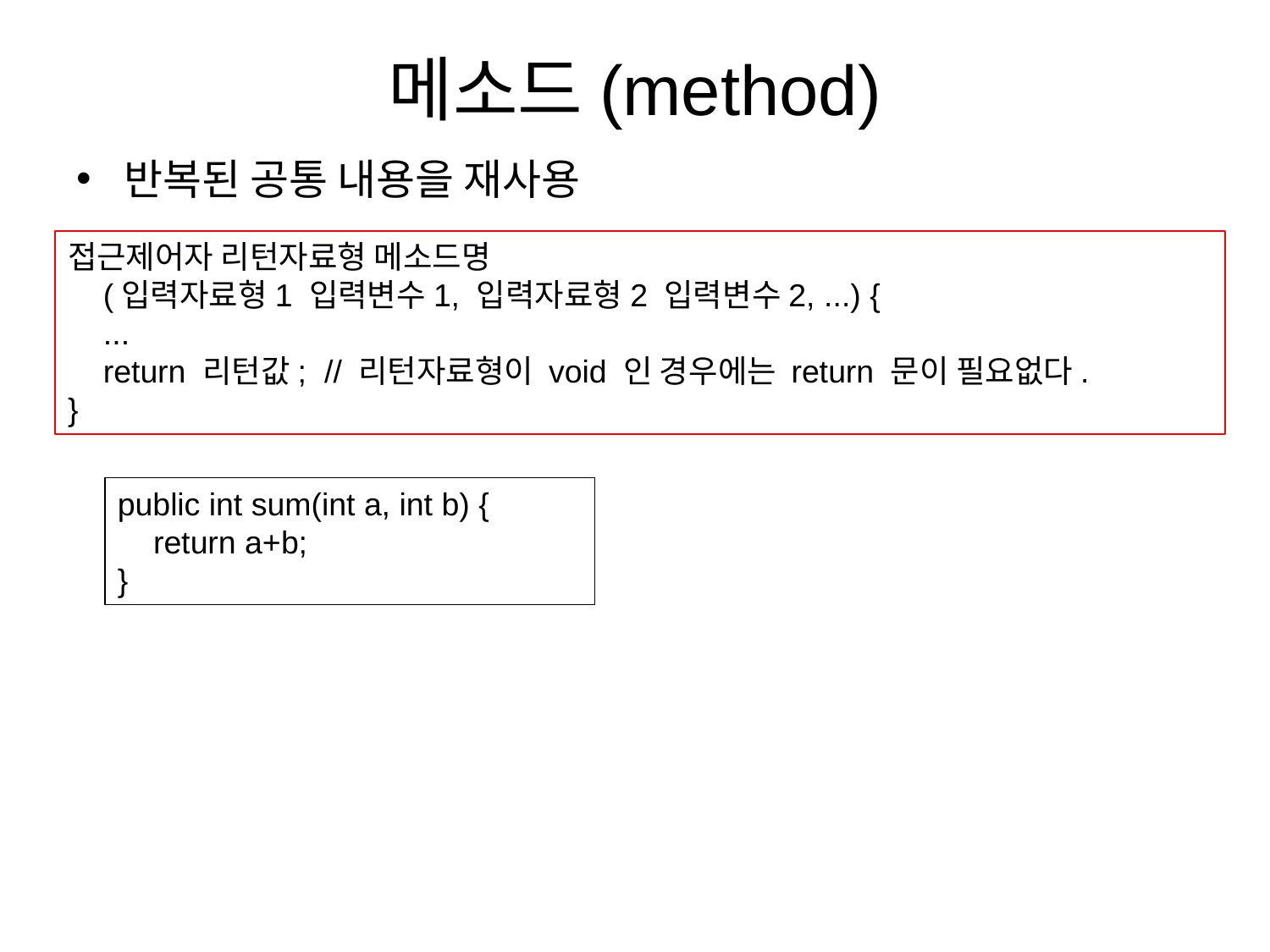

# 메소드(method)
반복된 공통 내용을 재사용

접근제어자 리턴자료형 메소드명
    (입력자료형1 입력변수1, 입력자료형2 입력변수2, ...) {
    ...
    return 리턴값;  // 리턴자료형이 void 인 경우에는 return 문이 필요없다.
}
public int sum(int a, int b) {
    return a+b;
}